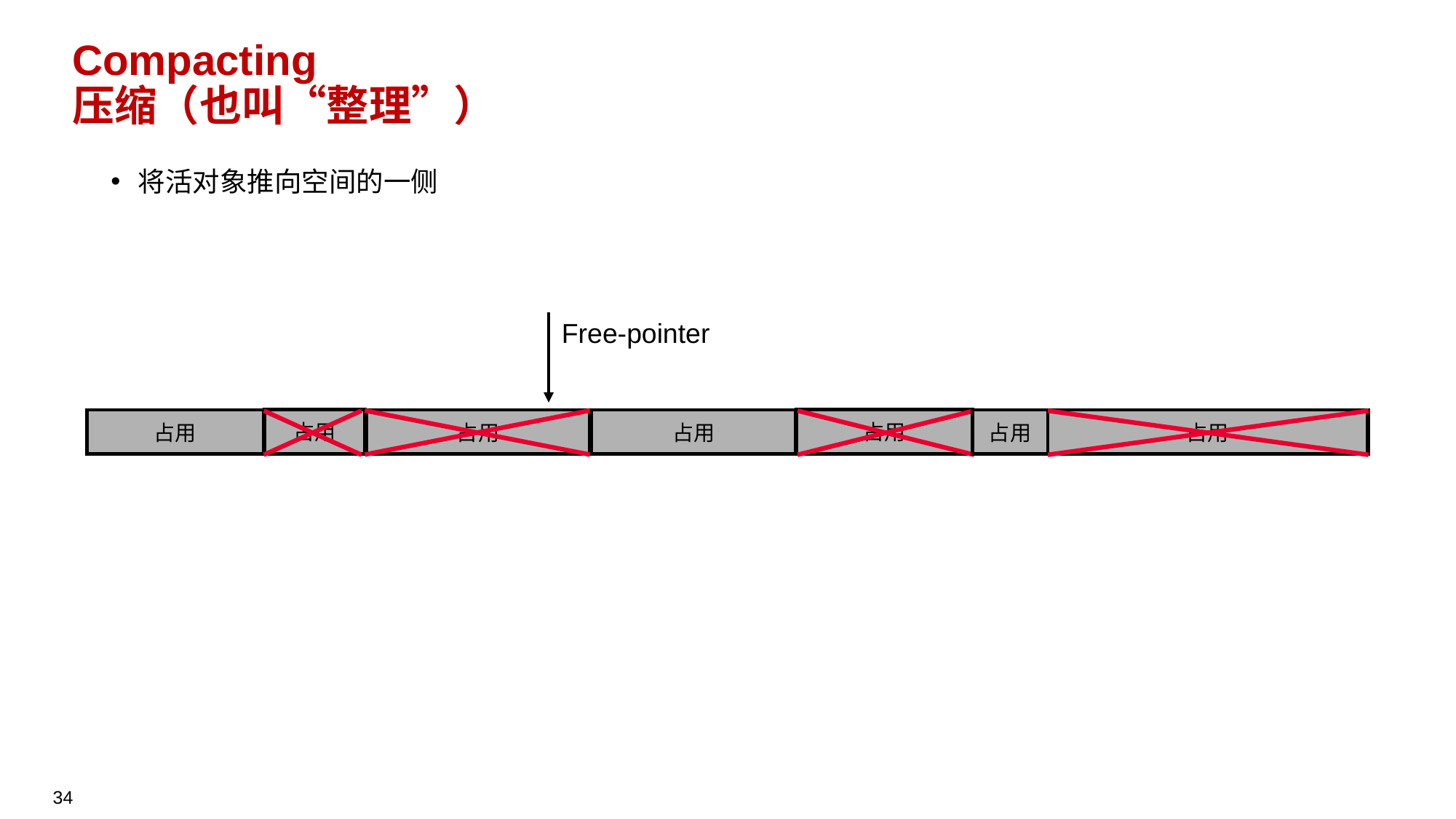

# Compacting 压缩（也叫“整理”）
将活对象推向空间的一侧
Free-pointer
占用
占用
占用
占用
占用
占用
占用